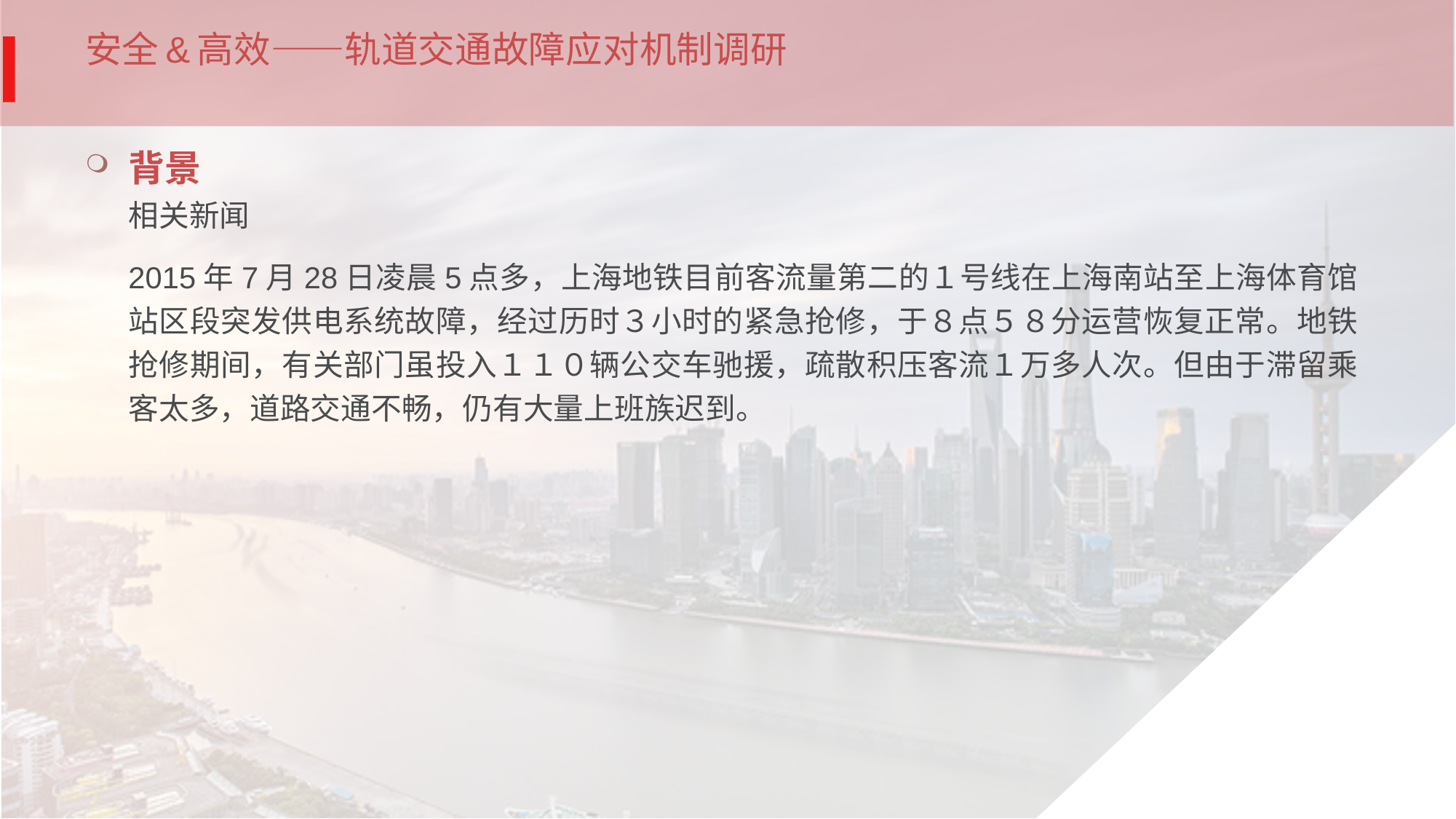

# 安全&高效——轨道交通故障应对机制调研
背景
相关新闻
2015年7月28日凌晨5点多，上海地铁目前客流量第二的１号线在上海南站至上海体育馆站区段突发供电系统故障，经过历时３小时的紧急抢修，于８点５８分运营恢复正常。地铁抢修期间，有关部门虽投入１１０辆公交车驰援，疏散积压客流１万多人次。但由于滞留乘客太多，道路交通不畅，仍有大量上班族迟到。